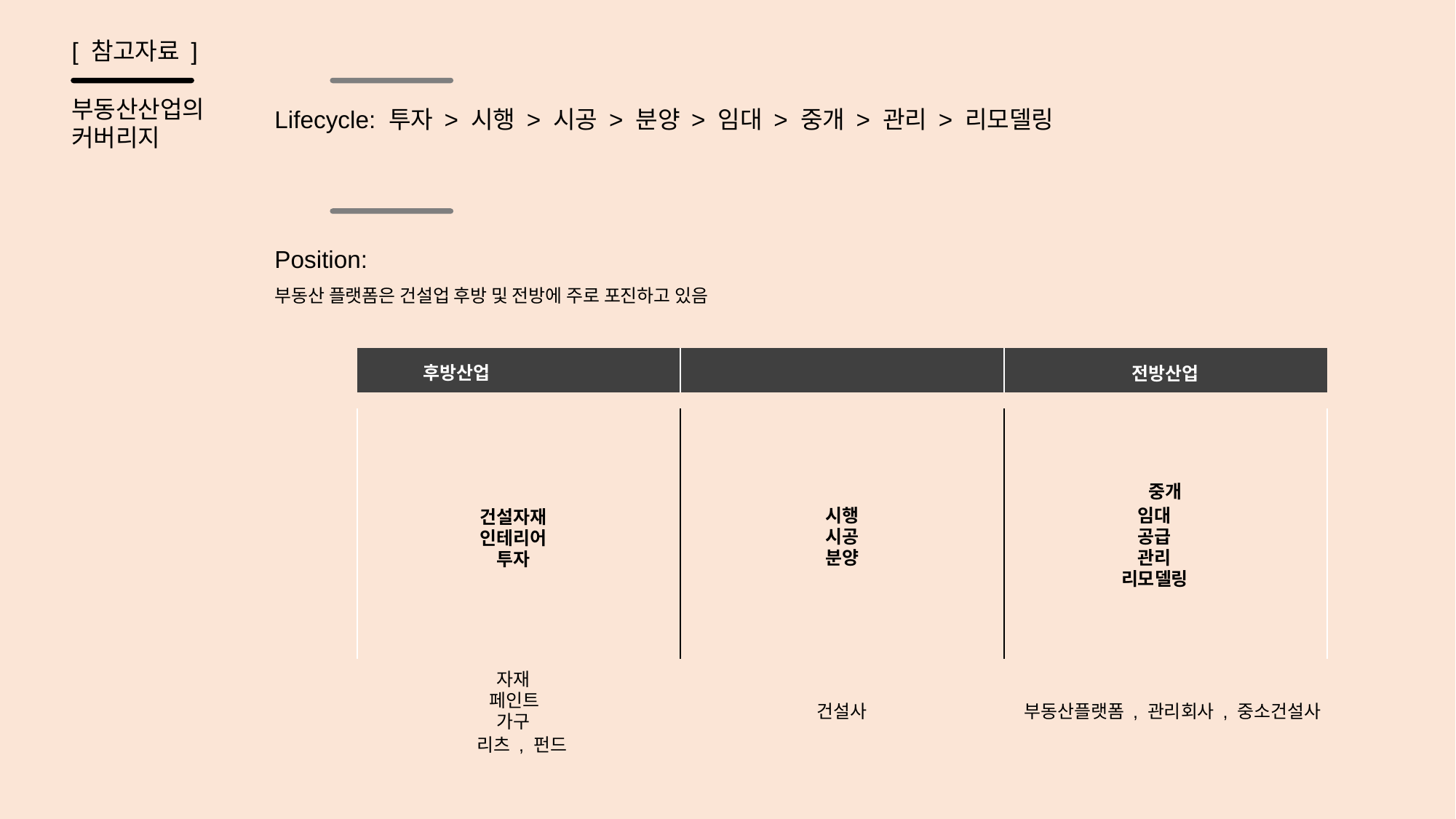

[ 참고자료 ]

부동산산업의
커버리지

Lifecycle: 투자 > 시행 > 시공 > 분양 > 임대 > 중개 > 관리 > 리모델링

Position:
부동산 플랫폼은 건설업 후방 및 전방에 주로 포진하고 있음

	후방산업
		부동산건설업

전방산업

	중개

	시행
	시공
	분양

건설사
		임대
		공급
		관리
	리모델링

부동산플랫폼 , 관리회사 , 중소건설사
	건설자재
	인테리어
			투자

			자재
		페인트
			가구
리츠 , 펀드